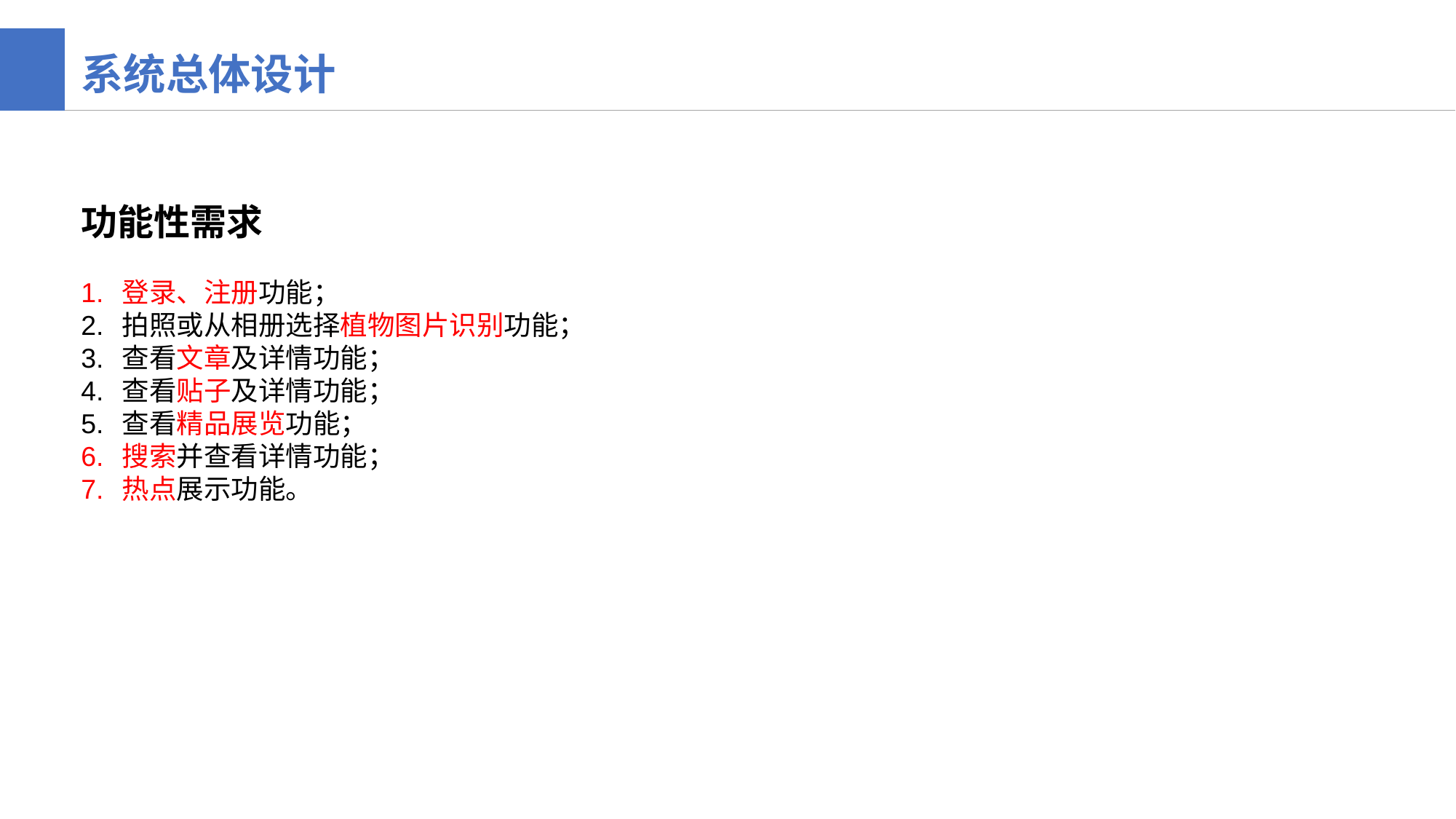

系统总体设计
功能性需求

登录、注册功能；
拍照或从相册选择植物图片识别功能；
查看文章及详情功能；
查看贴子及详情功能；
查看精品展览功能；
搜索并查看详情功能；
热点展示功能。
50%
90%
70%